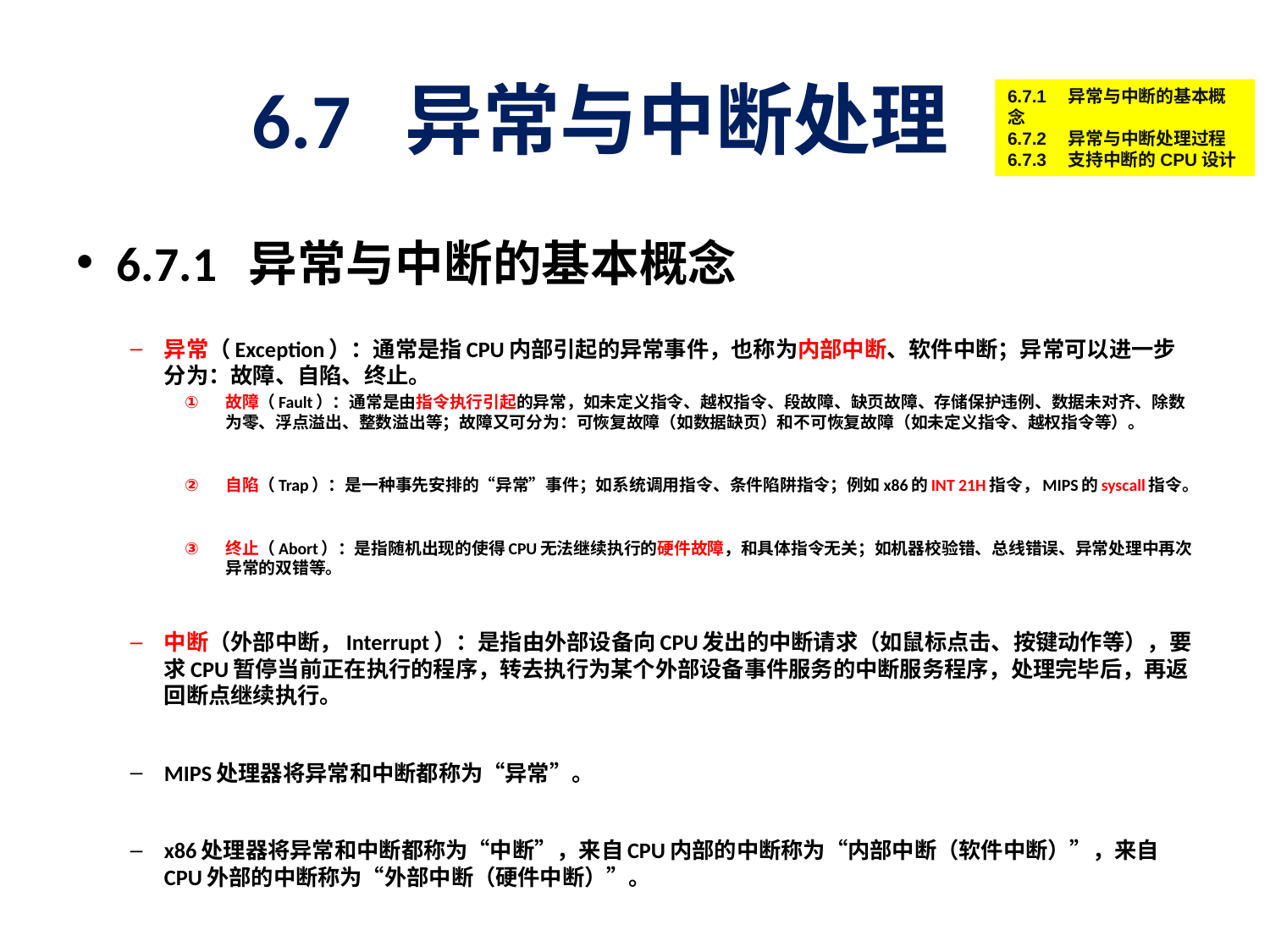

# 6.7  异常与中断处理
6.7.1　异常与中断的基本概念
6.7.2　异常与中断处理过程
6.7.3　支持中断的CPU设计
6.7.1  异常与中断的基本概念

异常（Exception）：通常是指CPU内部引起的异常事件，也称为内部中断、软件中断；异常可以进一步分为：故障、自陷、终止。
故障（Fault）：通常是由指令执行引起的异常，如未定义指令、越权指令、段故障、缺页故障、存储保护违例、数据未对齐、除数为零、浮点溢出、整数溢出等；故障又可分为：可恢复故障（如数据缺页）和不可恢复故障（如未定义指令、越权指令等）。

自陷（Trap）：是一种事先安排的“异常”事件；如系统调用指令、条件陷阱指令；例如x86的INT 21H指令，MIPS的syscall指令。

终止（Abort）：是指随机出现的使得CPU无法继续执行的硬件故障，和具体指令无关；如机器校验错、总线错误、异常处理中再次异常的双错等。

中断（外部中断，Interrupt）：是指由外部设备向CPU发出的中断请求（如鼠标点击、按键动作等），要求CPU暂停当前正在执行的程序，转去执行为某个外部设备事件服务的中断服务程序，处理完毕后，再返回断点继续执行。

MIPS处理器将异常和中断都称为“异常”。

x86处理器将异常和中断都称为“中断”，来自CPU内部的中断称为“内部中断（软件中断）”，来自CPU外部的中断称为“外部中断（硬件中断）”。